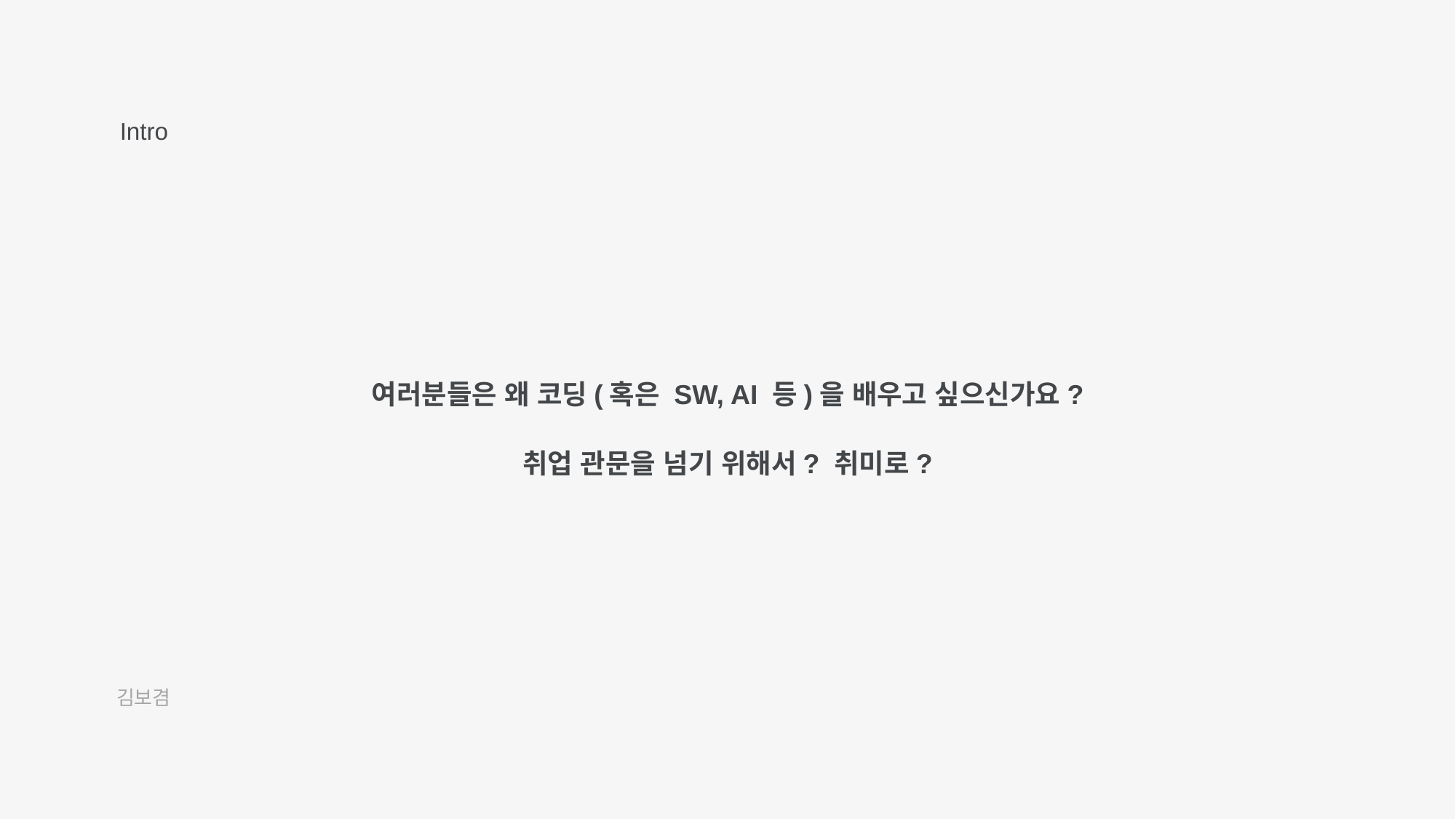

Intro
여러분들은 왜 코딩(혹은 SW, AI 등)을 배우고 싶으신가요?
취업 관문을 넘기 위해서? 취미로?
김보겸